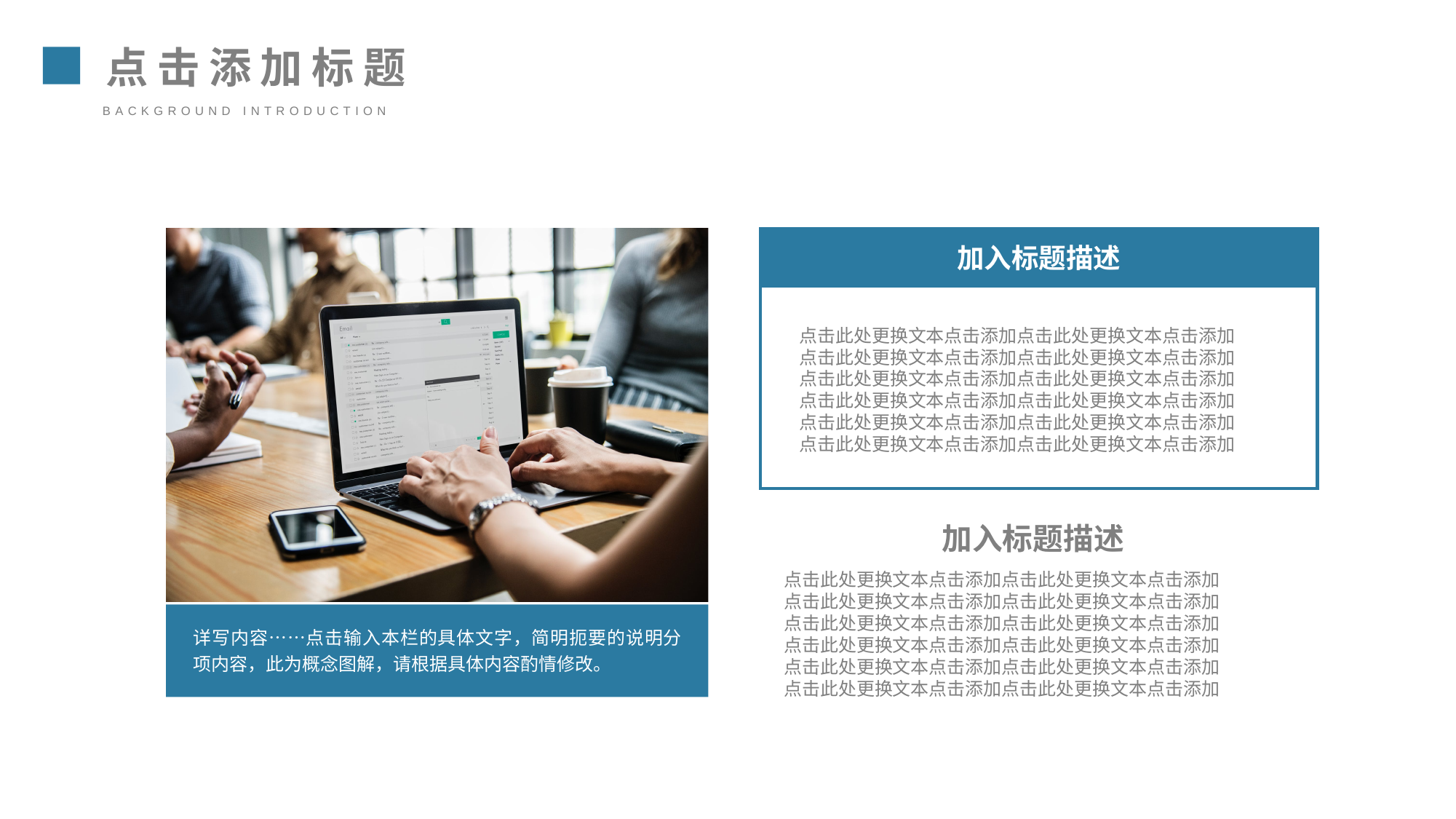

点击添加标题
background introduction

详写内容……点击输入本栏的具体文字，简明扼要的说明分项内容，此为概念图解，请根据具体内容酌情修改。

加入标题描述
点击此处更换文本点击添加点击此处更换文本点击添加
点击此处更换文本点击添加点击此处更换文本点击添加
点击此处更换文本点击添加点击此处更换文本点击添加
点击此处更换文本点击添加点击此处更换文本点击添加
点击此处更换文本点击添加点击此处更换文本点击添加
点击此处更换文本点击添加点击此处更换文本点击添加

加入标题描述
点击此处更换文本点击添加点击此处更换文本点击添加
点击此处更换文本点击添加点击此处更换文本点击添加
点击此处更换文本点击添加点击此处更换文本点击添加
点击此处更换文本点击添加点击此处更换文本点击添加
点击此处更换文本点击添加点击此处更换文本点击添加
点击此处更换文本点击添加点击此处更换文本点击添加